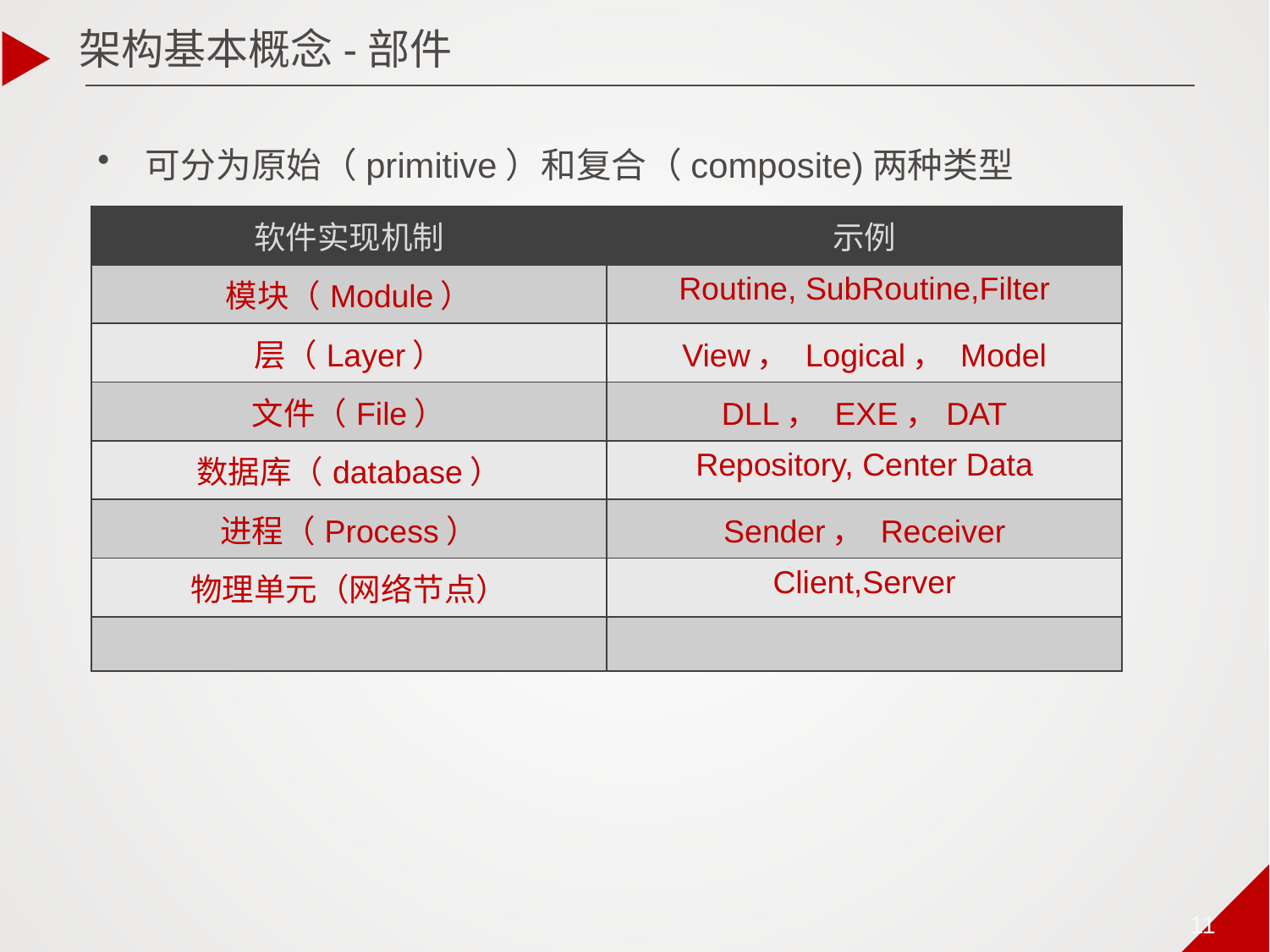

架构基本概念-部件

可分为原始（primitive）和复合（composite)两种类型

| 软件实现机制 | 示例 |
| --- | --- |
| 模块（Module） | Routine, SubRoutine,Filter |
| 层（Layer） | View， Logical， Model |
| 文件（File） | DLL， EXE，DAT |
| 数据库（database） | Repository, Center Data |
| 进程（Process） | Sender， Receiver |
| 物理单元（网络节点） | Client,Server |
|  |  |